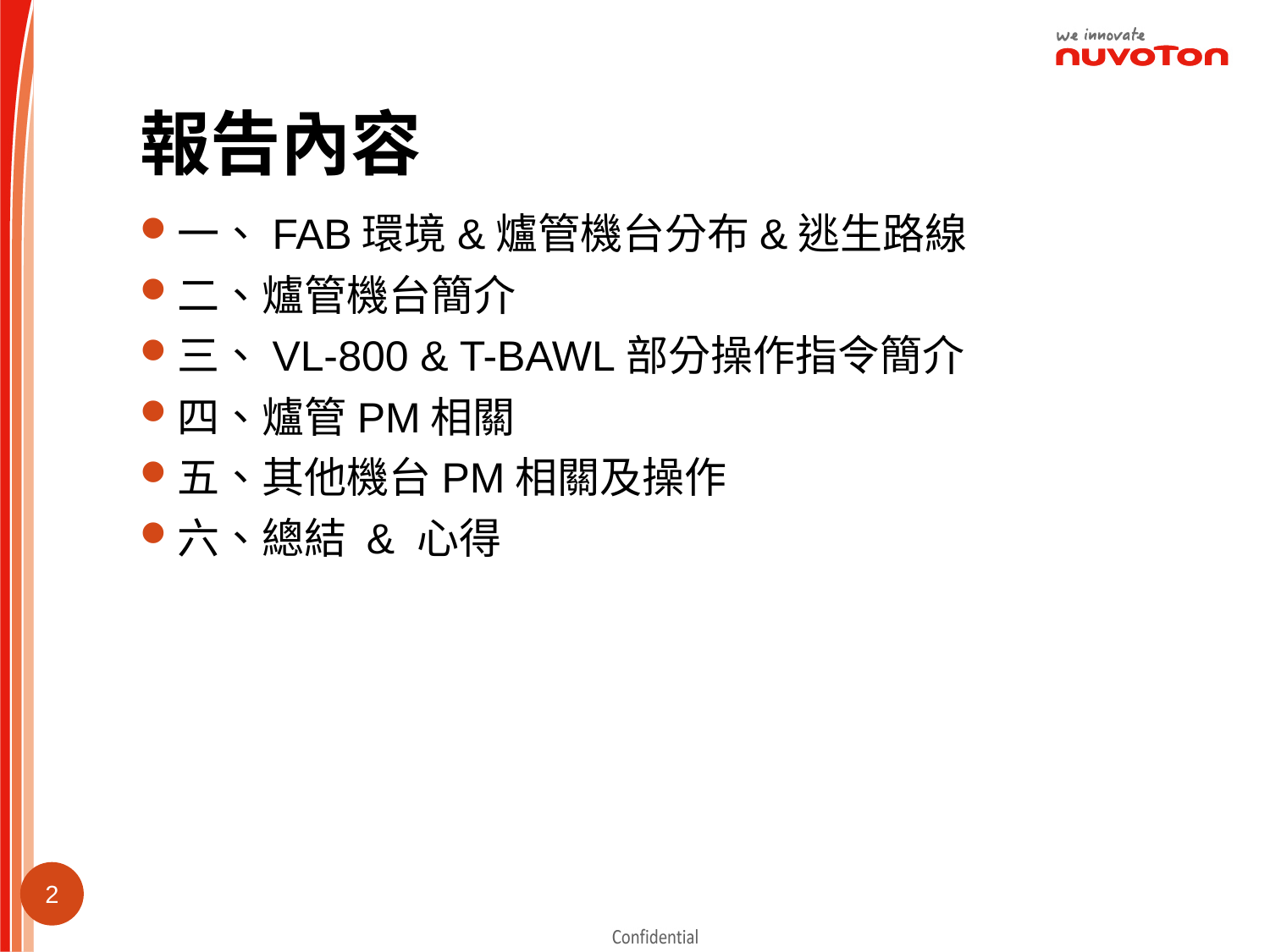

# 報告內容
一、FAB環境&爐管機台分布&逃生路線
二、爐管機台簡介
三、VL-800 & T-BAWL部分操作指令簡介
四、爐管PM相關
五、其他機台PM相關及操作
六、總結 & 心得

2